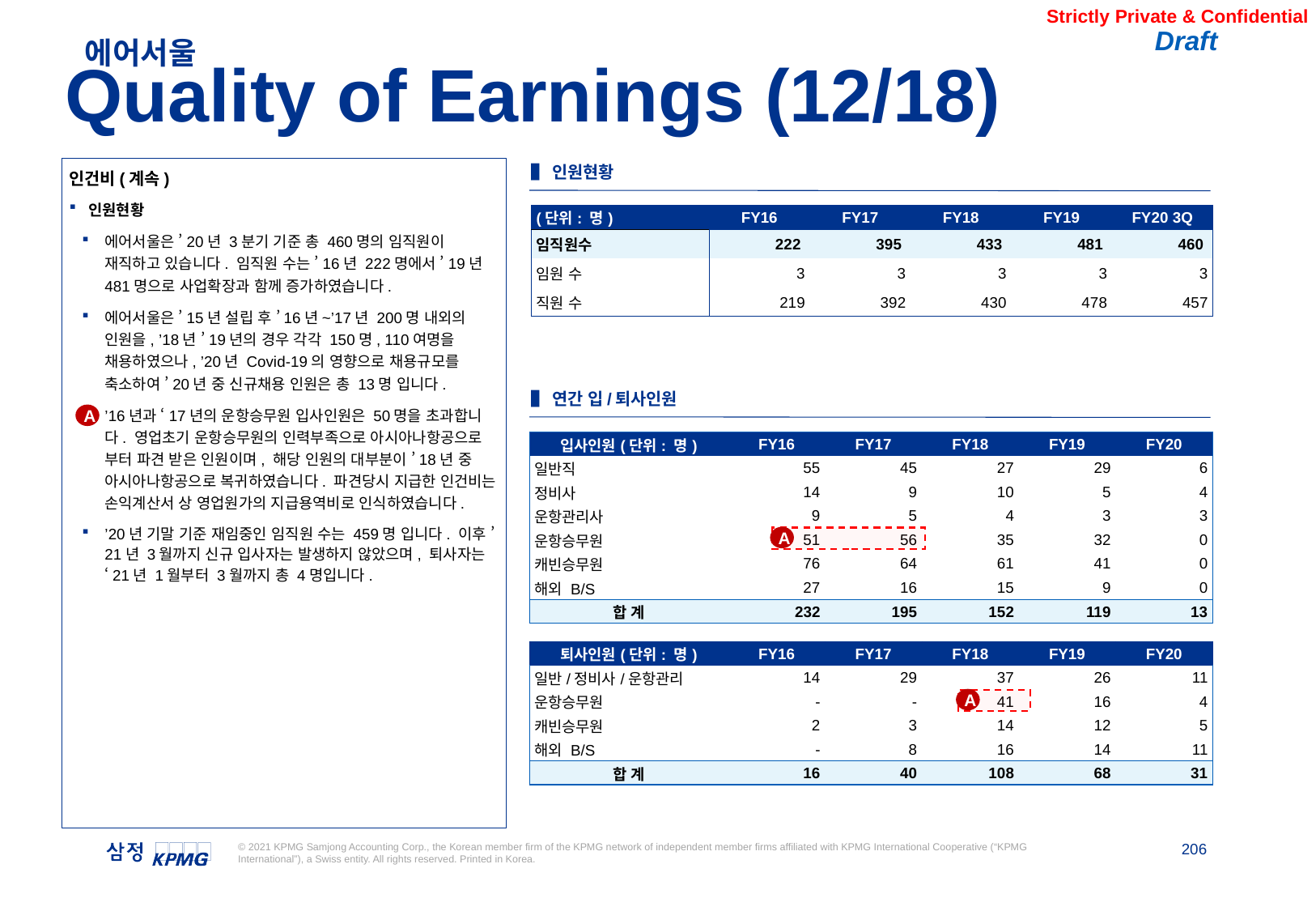

에어서울
Quality of Earnings (12/18)
▌인원현황

인건비(계속)
인원현황
에어서울은 ’20년 3분기 기준 총 460명의 임직원이 재직하고 있습니다. 임직원 수는 ’16년 222명에서 ’19년 481명으로 사업확장과 함께 증가하였습니다.
에어서울은 ’15년 설립 후 ’16년~’17년 200명 내외의 인원을, ’18년 ’19년의 경우 각각 150명, 110여명을 채용하였으나, ’20년 Covid-19의 영향으로 채용규모를 축소하여 ’20년 중 신규채용 인원은 총 13명 입니다.
’16년과 ‘17년의 운항승무원 입사인원은 50명을 초과합니다. 영업초기 운항승무원의 인력부족으로 아시아나항공으로 부터 파견 받은 인원이며, 해당 인원의 대부분이 ’18년 중 아시아나항공으로 복귀하였습니다. 파견당시 지급한 인건비는 손익계산서 상 영업원가의 지급용역비로 인식하였습니다.
’20년 기말 기준 재임중인 임직원 수는 459명 입니다. 이후 ’21년 3월까지 신규 입사자는 발생하지 않았으며, 퇴사자는 ‘21년 1월부터 3월까지 총 4명입니다.
| (단위: 명) | FY16 | FY17 | FY18 | FY19 | FY20 3Q |
| --- | --- | --- | --- | --- | --- |
| 임직원수 | 222 | 395 | 433 | 481 | 460 |
| 임원 수 | 3 | 3 | 3 | 3 | 3 |
| 직원 수 | 219 | 392 | 430 | 478 | 457 |
▌연간 입/퇴사인원

A
| 입사인원(단위: 명) | FY16 | FY17 | FY18 | FY19 | FY20 |
| --- | --- | --- | --- | --- | --- |
| 일반직 | 55 | 45 | 27 | 29 | 6 |
| 정비사 | 14 | 9 | 10 | 5 | 4 |
| 운항관리사 | 9 | 5 | 4 | 3 | 3 |
| 운항승무원 | 51 | 56 | 35 | 32 | 0 |
| 캐빈승무원 | 76 | 64 | 61 | 41 | 0 |
| 해외 B/S | 27 | 16 | 15 | 9 | 0 |
| 합 계 | 232 | 195 | 152 | 119 | 13 |
A

| 퇴사인원(단위: 명) | FY16 | FY17 | FY18 | FY19 | FY20 |
| --- | --- | --- | --- | --- | --- |
| 일반/정비사/운항관리 | 14 | 29 | 37 | 26 | 11 |
| 운항승무원 | - | - | 41 | 16 | 4 |
| 캐빈승무원 | 2 | 3 | 14 | 12 | 5 |
| 해외 B/S | - | 8 | 16 | 14 | 11 |
| 합 계 | 16 | 40 | 108 | 68 | 31 |
A